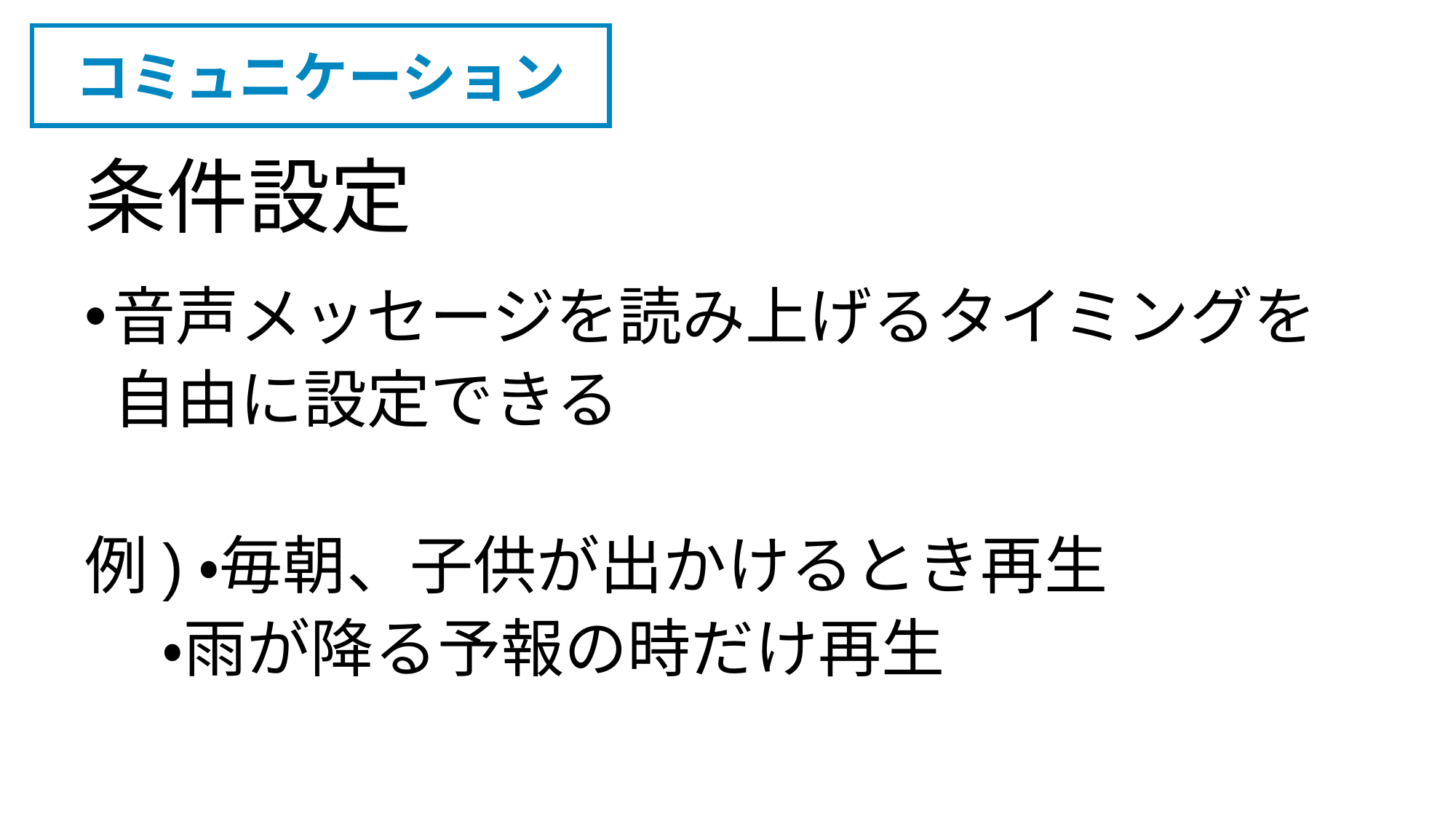

コミュニケーション
# 条件設定
音声メッセージを読み上げるタイミングを
 自由に設定できる

例)・毎朝、子供が出かけるとき再生
　 ・雨が降る予報の時だけ再生